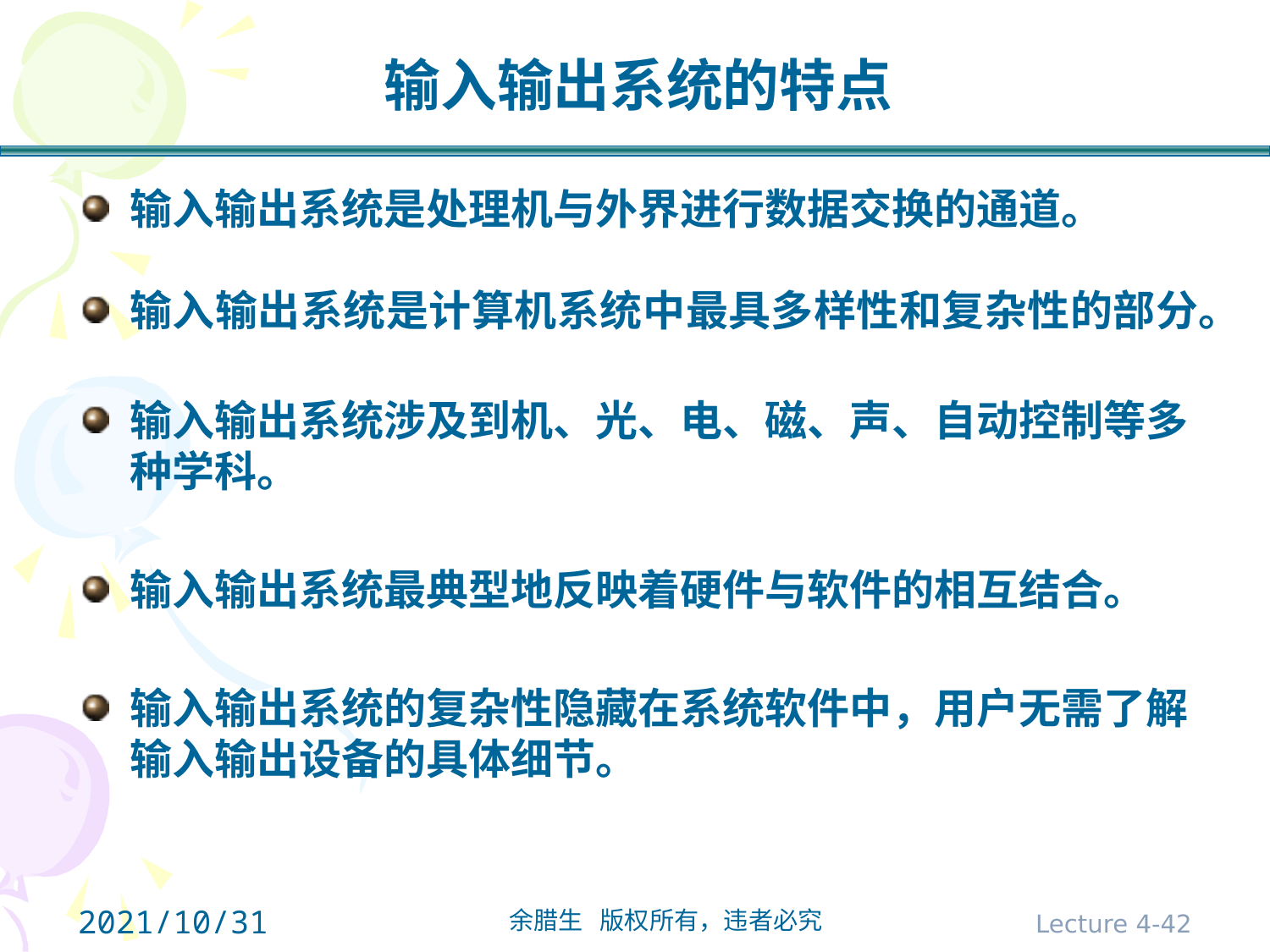

# 输入输出系统的特点
输入输出系统是处理机与外界进行数据交换的通道。

输入输出系统是计算机系统中最具多样性和复杂性的部分。

输入输出系统涉及到机、光、电、磁、声、自动控制等多种学科。

输入输出系统最典型地反映着硬件与软件的相互结合。

输入输出系统的复杂性隐藏在系统软件中，用户无需了解输入输出设备的具体细节。
2021/10/31
Lecture 4-42